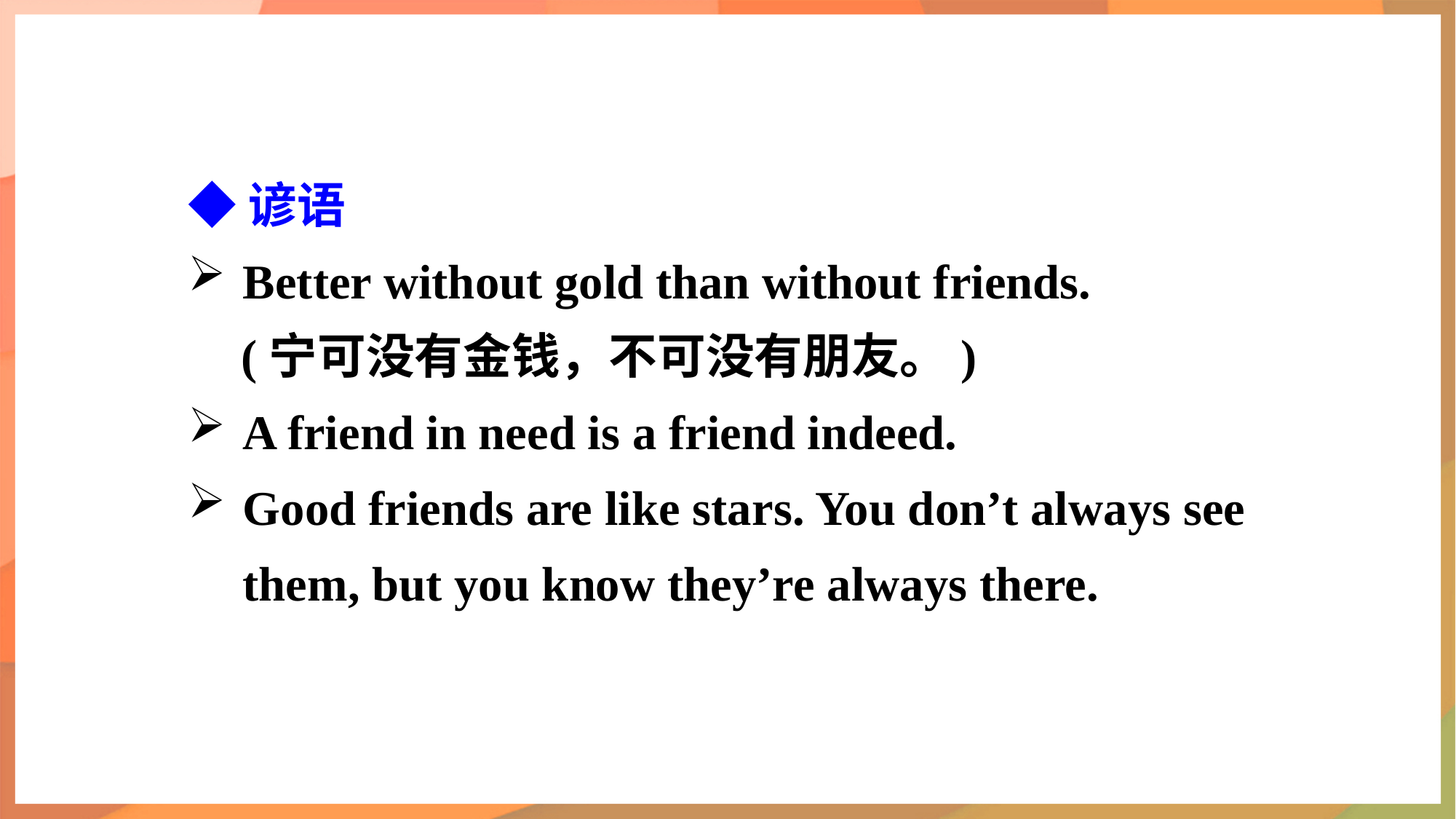

◆谚语
Better without gold than without friends.
(宁可没有金钱，不可没有朋友。)
A friend in need is a friend indeed.
Good friends are like stars. You don’t always see them, but you know they’re always there.